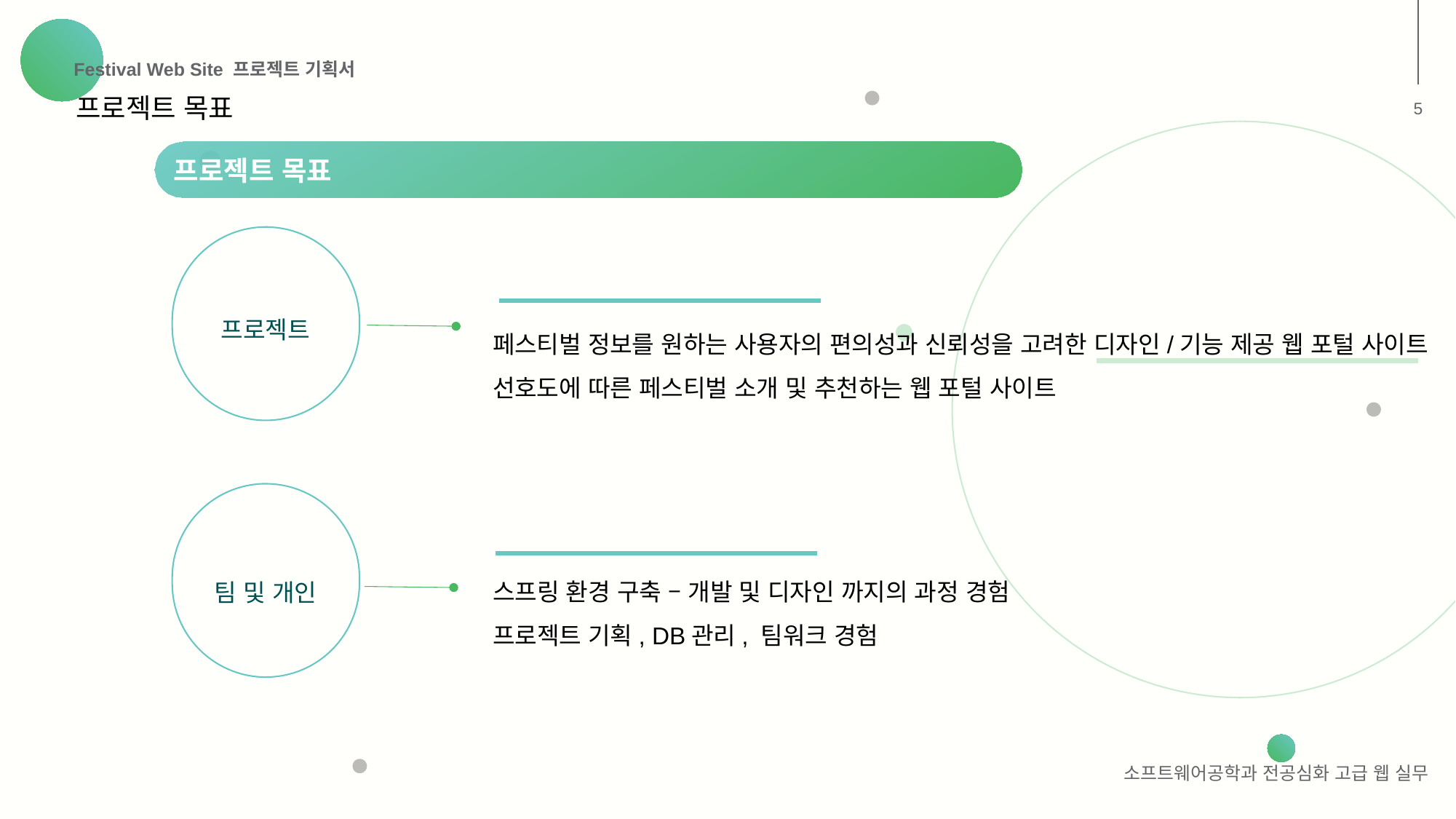

Festival Web Site 프로젝트 기획서
프로젝트 목표

5

프로젝트 목표

프로젝트
페스티벌 정보를 원하는 사용자의 편의성과 신뢰성을 고려한 디자인/기능 제공 웹 포털 사이트
선호도에 따른 페스티벌 소개 및 추천하는 웹 포털 사이트

스프링 환경 구축 – 개발 및 디자인 까지의 과정 경험
프로젝트 기획, DB관리, 팀워크 경험
팀 및 개인

소프트웨어공학과 전공심화 고급 웹 실무